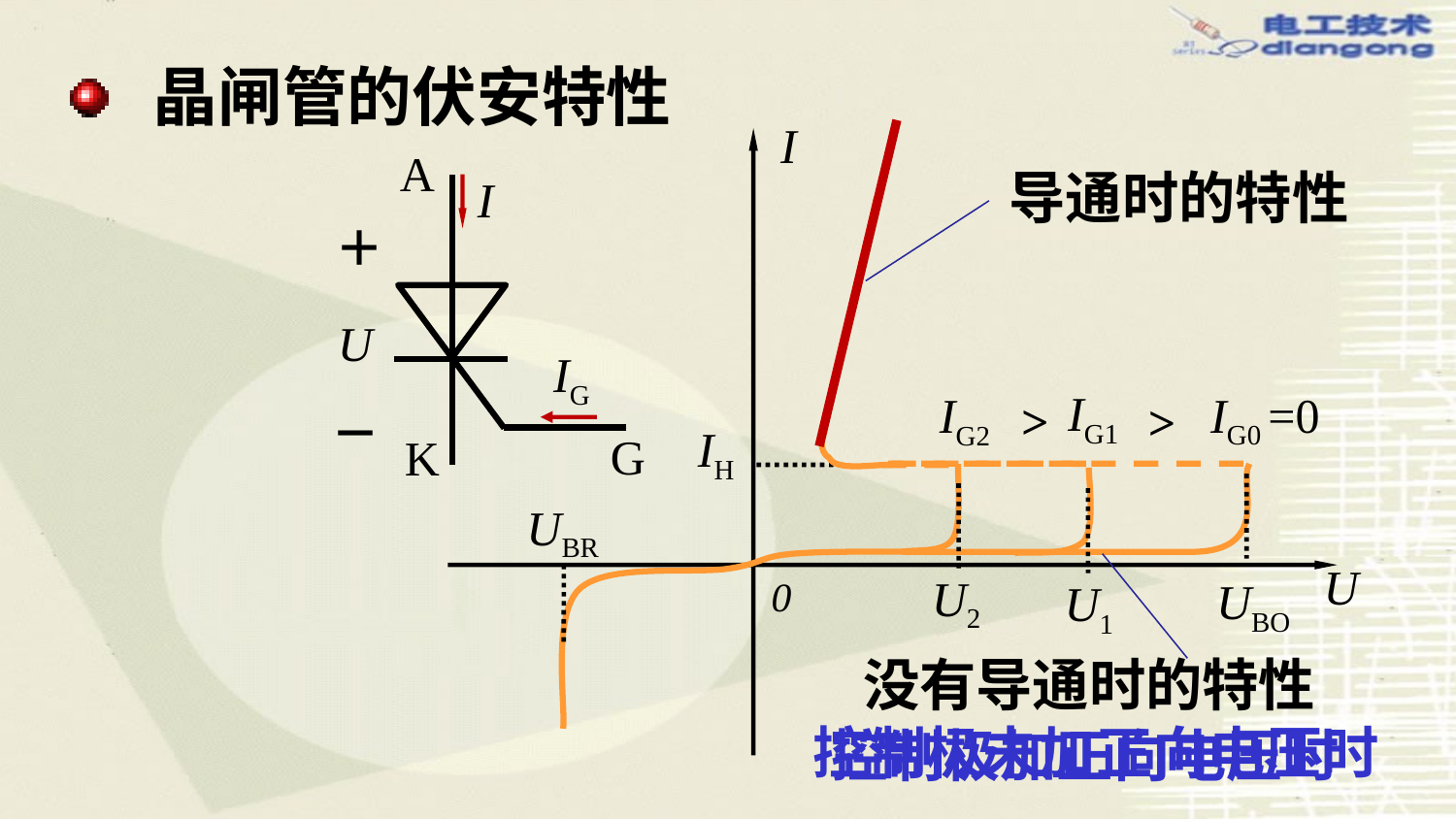

晶闸管的伏安特性
I

A
I

＋
U
－

G
K
导通时的特性

IG

IG1
IG0 =0
IG2
>
>

IH

UBR
U

U2
0

UBO

U1
没有导通时的特性
控制极未加正向电压时
控制极加正向电压时